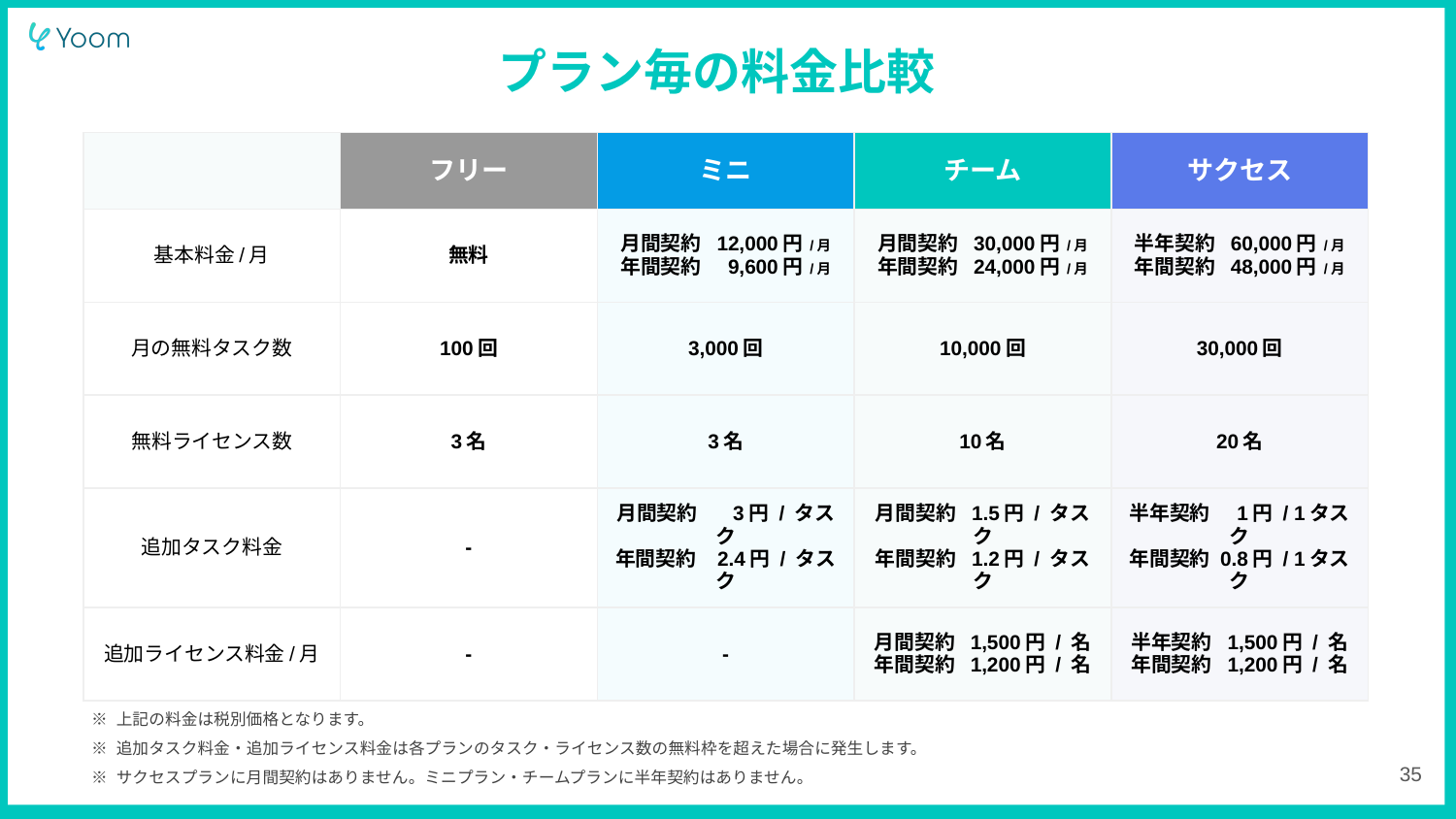

プラン毎の料金比較
|  | フリー | ミニ | チーム | サクセス |
| --- | --- | --- | --- | --- |
| 基本料金/月 | 無料 | 月間契約 12,000円 /月 年間契約 9,600円 /月 | 月間契約 30,000円 /月 年間契約 24,000円 /月 | 半年契約 60,000円 /月 年間契約 48,000円 /月 |
| 月の無料タスク数 | 100回 | 3,000回 | 10,000回 | 30,000回 |
| 無料ライセンス数 | 3名 | 3名 | 10名 | 20名 |
| 追加タスク料金 | - | 月間契約　 3円 / タスク 年間契約 2.4円 / タスク | 月間契約 1.5円 / タスク 年間契約 1.2円 / タスク | 半年契約 1円 / 1タスク 年間契約 0.8円 / 1タスク |
| 追加ライセンス料金/月 | - | - | 月間契約 1,500円 / 名 年間契約 1,200円 / 名 | 半年契約 1,500円 / 名 年間契約 1,200円 / 名 |
※ 上記の料金は税別価格となります。
※ 追加タスク料金・追加ライセンス料金は各プランのタスク・ライセンス数の無料枠を超えた場合に発生します。
※ サクセスプランに月間契約はありません。ミニプラン・チームプランに半年契約はありません。
35